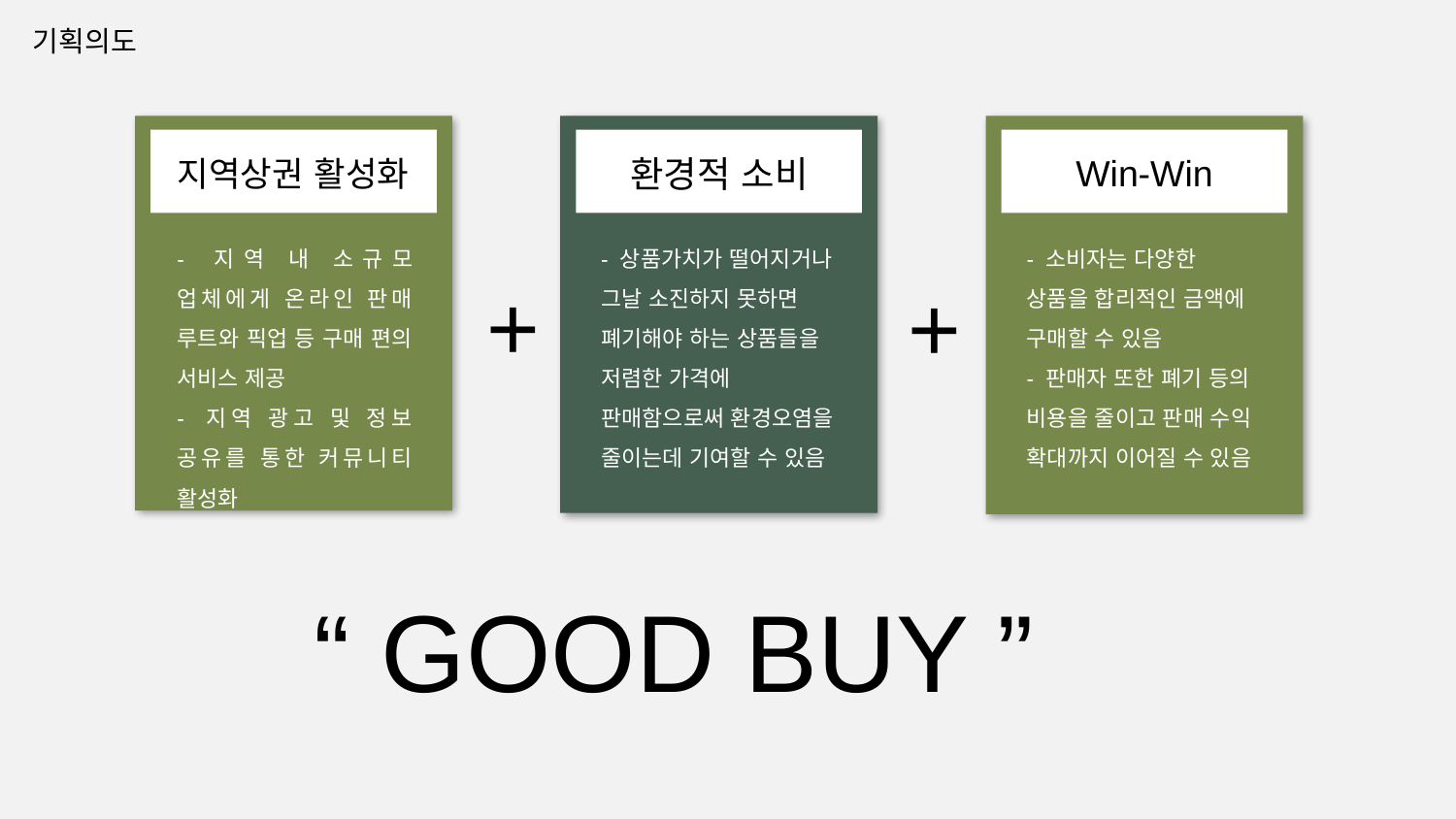

기획의도

Win-Win
환경적 소비
지역상권 활성화
- 지역 내 소규모 업체에게 온라인 판매 루트와 픽업 등 구매 편의 서비스 제공
- 지역 광고 및 정보 공유를 통한 커뮤니티 활성화
- 상품가치가 떨어지거나 그날 소진하지 못하면 폐기해야 하는 상품들을 저렴한 가격에 판매함으로써 환경오염을 줄이는데 기여할 수 있음
- 소비자는 다양한 상품을 합리적인 금액에 구매할 수 있음
- 판매자 또한 폐기 등의 비용을 줄이고 판매 수익 확대까지 이어질 수 있음
+
+
“ GOOD BUY ”